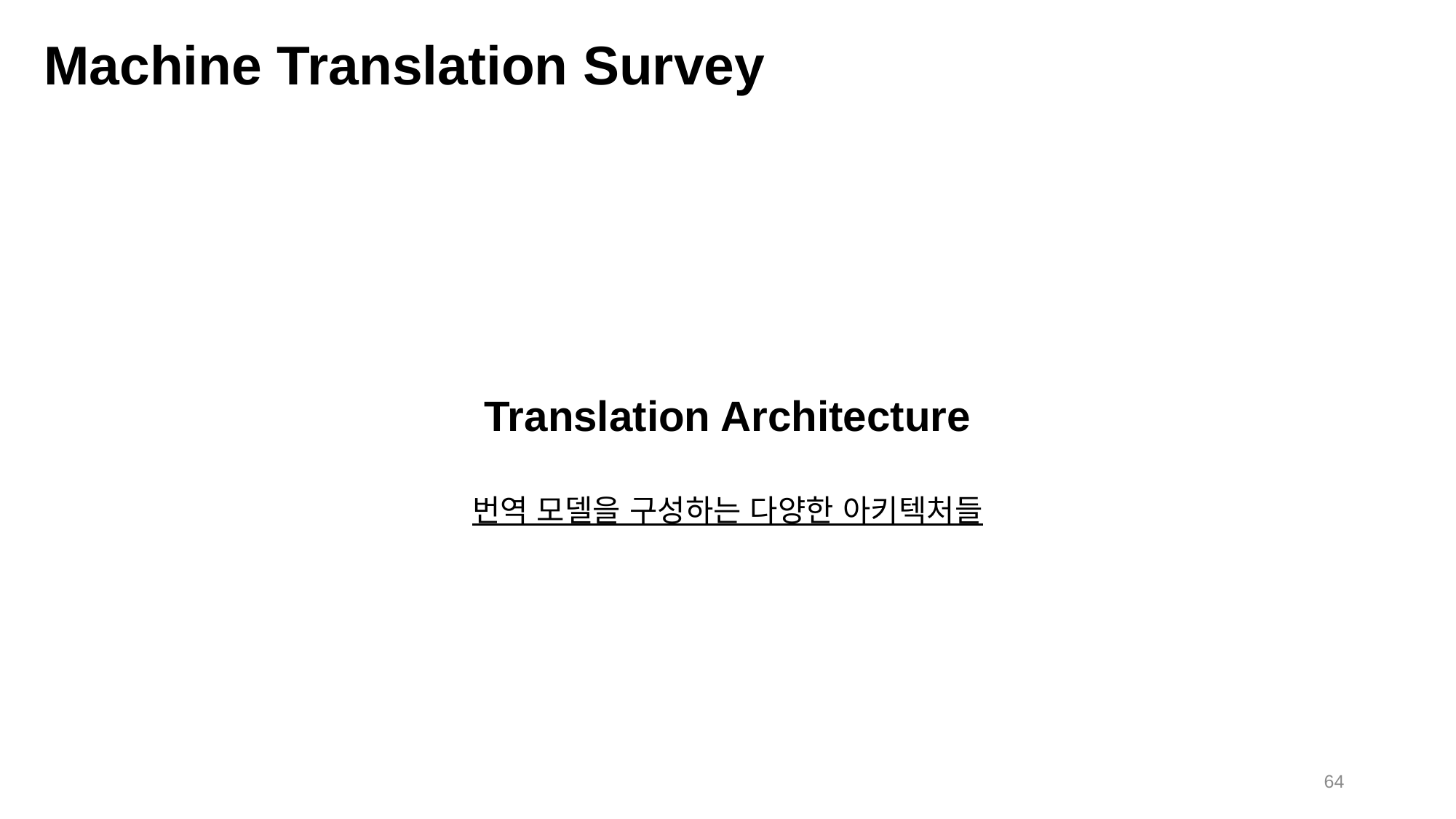

# Machine Translation Survey

Translation Architecture

번역 모델을 구성하는 다양한 아키텍처들
64